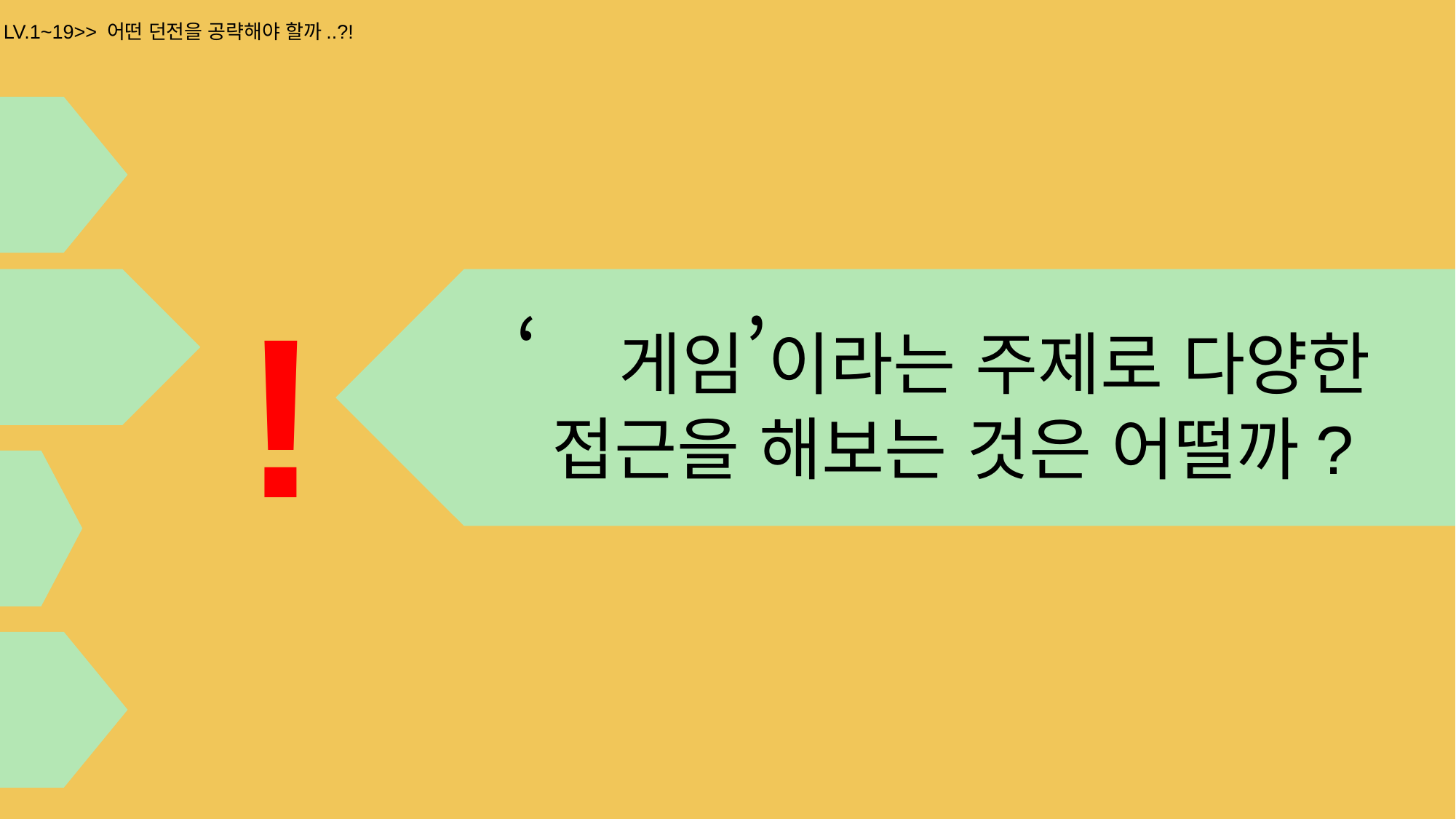

LV.1~19>> 어떤 던전을 공략해야 할까..?!

‘게임’이라는 주제로 다양한
접근을 해보는 것은 어떨까?
!